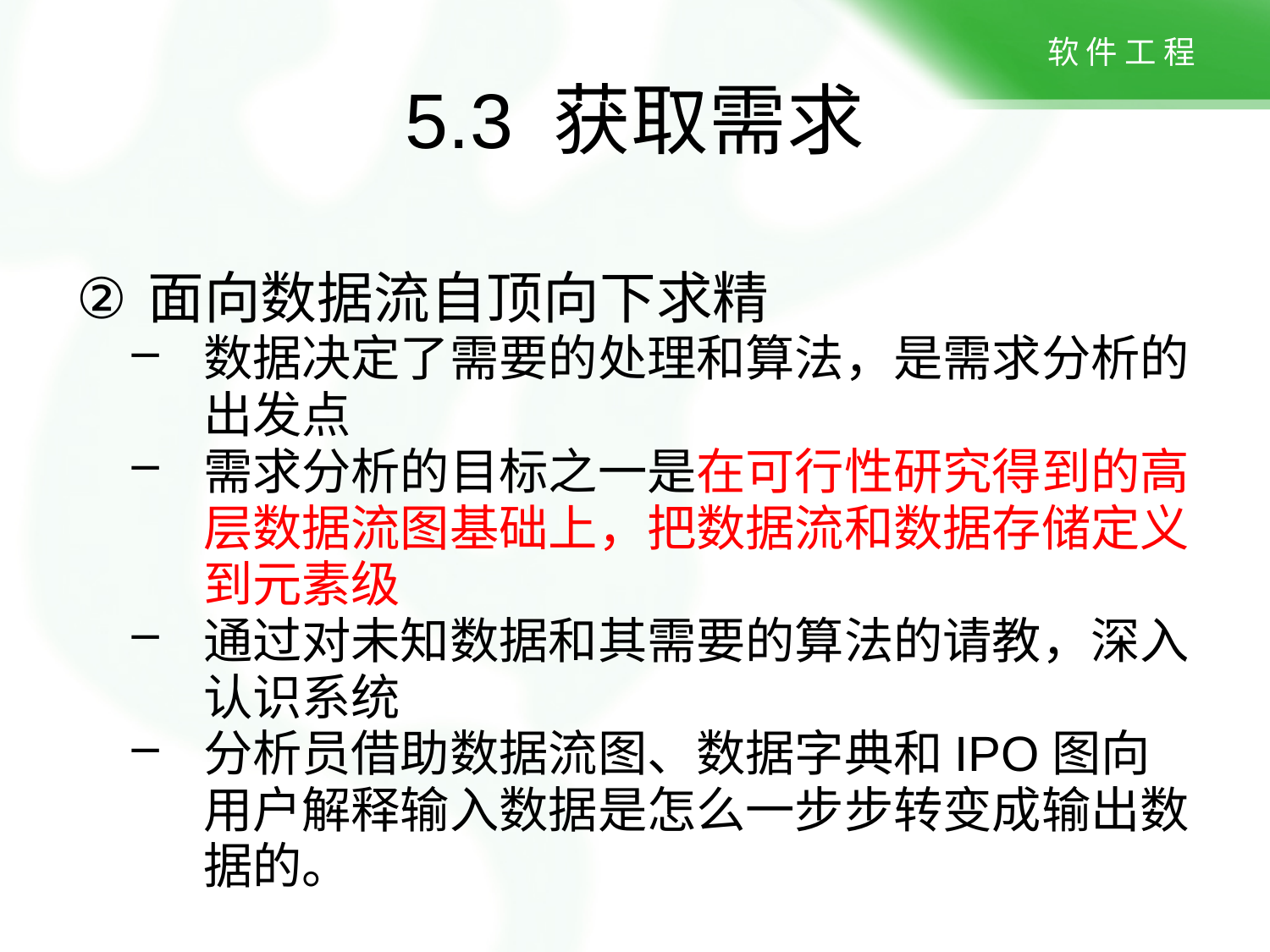

# 5.3 获取需求
面向数据流自顶向下求精
数据决定了需要的处理和算法，是需求分析的出发点
需求分析的目标之一是在可行性研究得到的高层数据流图基础上，把数据流和数据存储定义到元素级
通过对未知数据和其需要的算法的请教，深入认识系统
分析员借助数据流图、数据字典和IPO图向用户解释输入数据是怎么一步步转变成输出数据的。